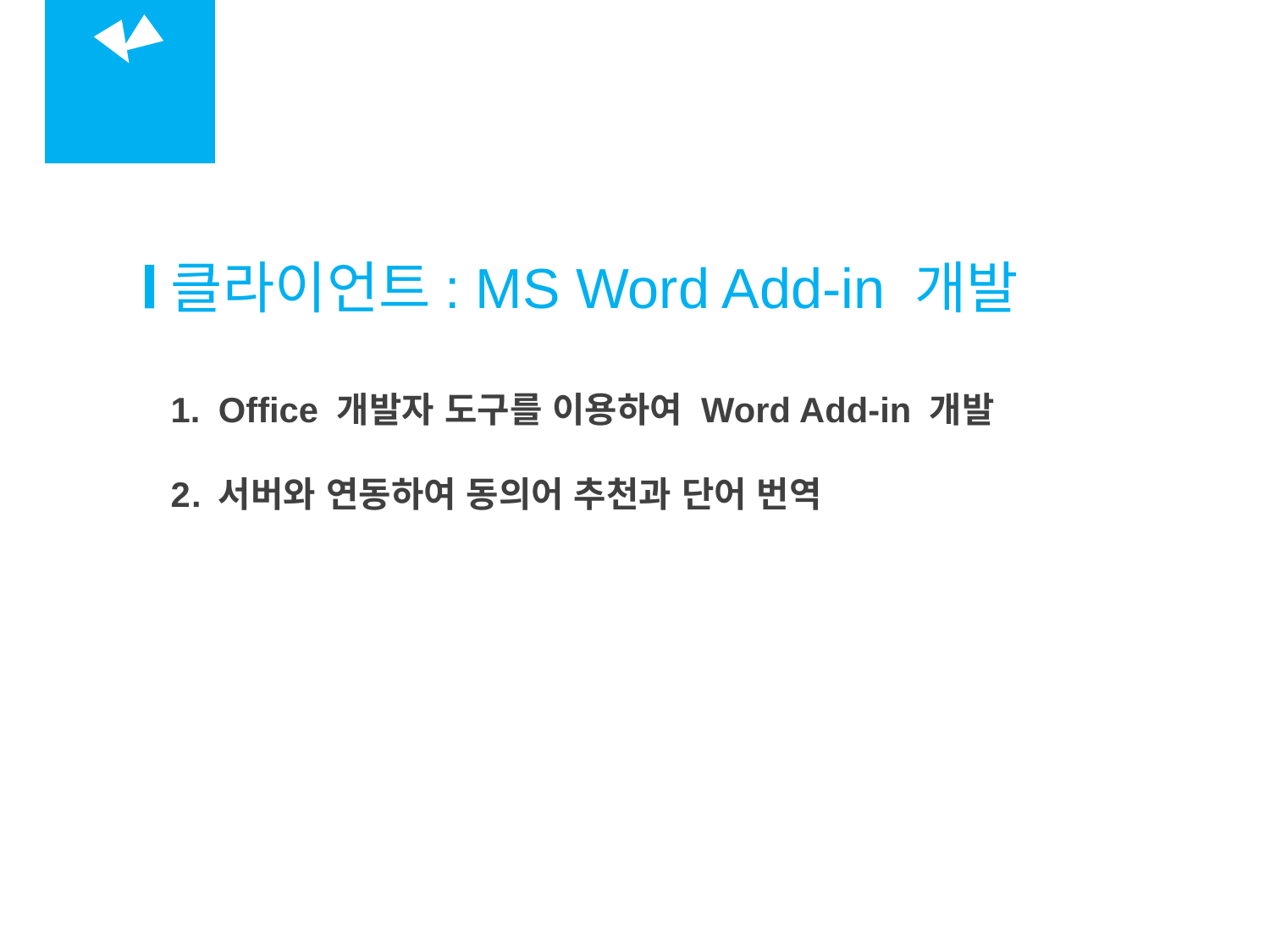

02
개발 현황
클라이언트: MS Word Add-in 개발

Office 개발자 도구를 이용하여 Word Add-in 개발

서버와 연동하여 동의어 추천과 단어 번역